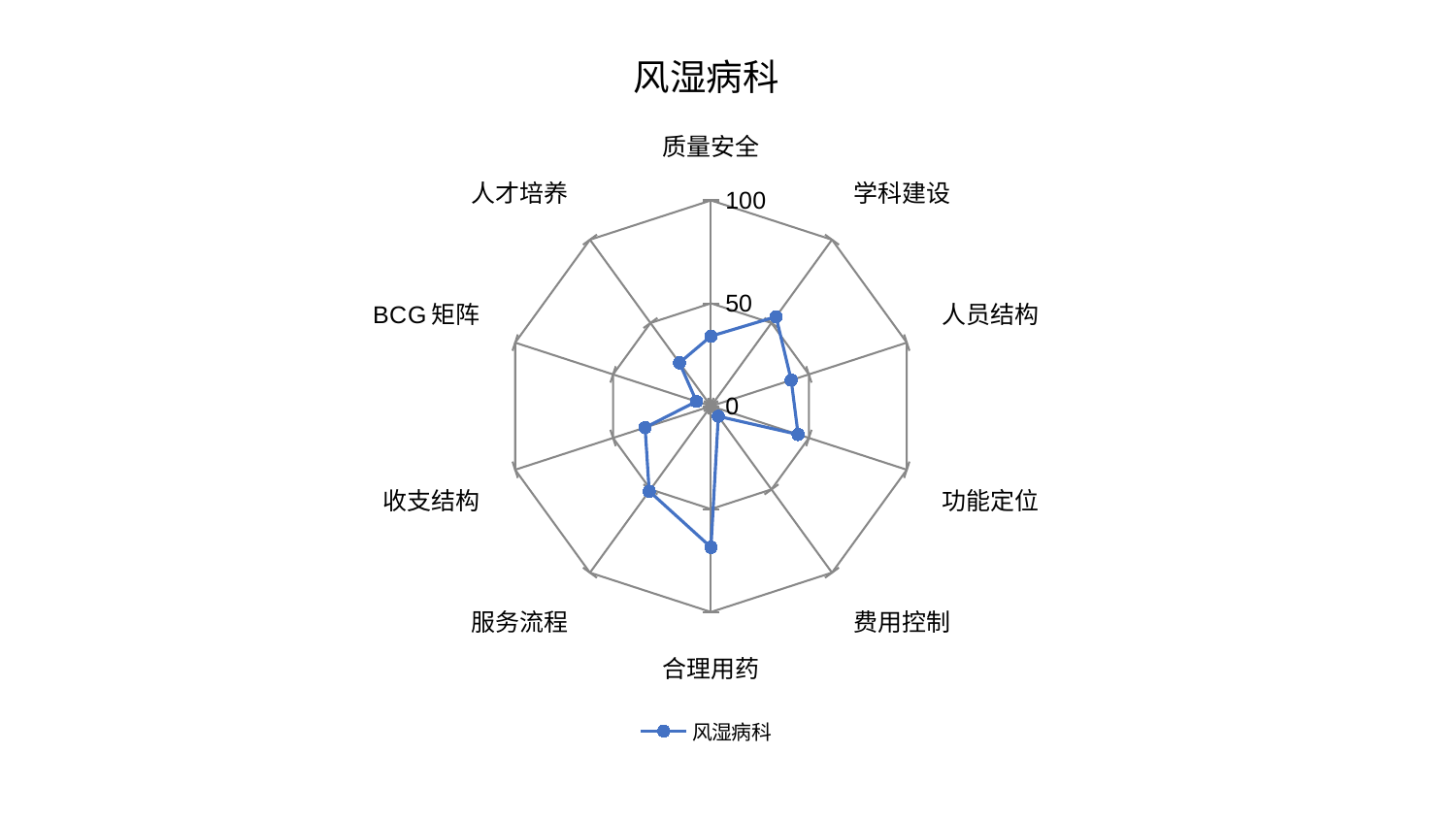

### Chart: 风湿病科

| Category | 风湿病科 |
|---|---|
| 质量安全 | 34.04766599172025 |
| 学科建设 | 53.78073488829961 |
| 人员结构 | 40.989860299088335 |
| 功能定位 | 44.51516149153193 |
| 费用控制 | 6.097835619524662 |
| 合理用药 | 68.56611841585116 |
| 服务流程 | 51.0624085666908 |
| 收支结构 | 33.63689638890719 |
| BCG矩阵 | 7.418040531074892 |
| 人才培养 | 26.073924349328795 |
131